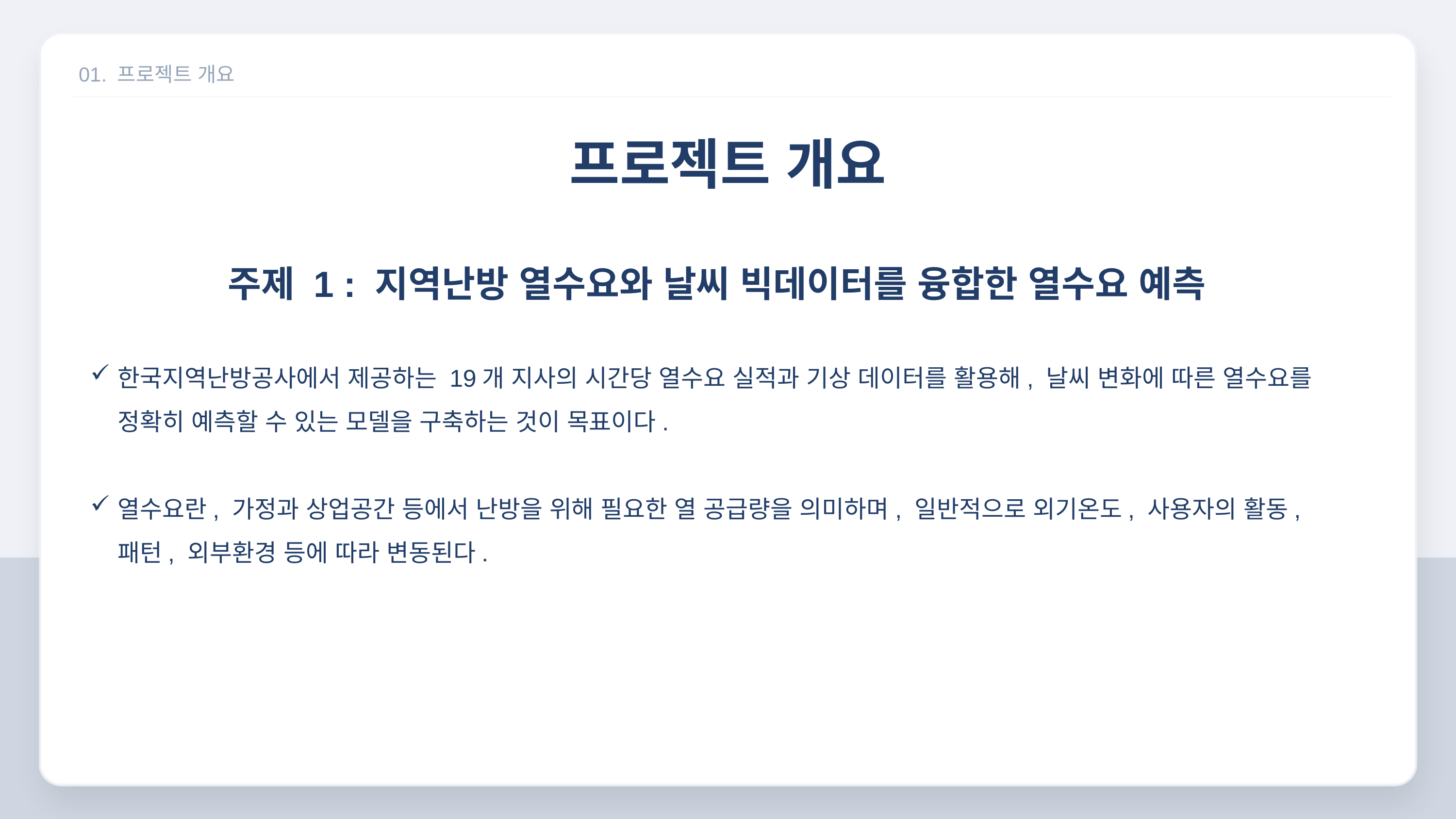

01. 프로젝트 개요
프로젝트 개요
주제 1 : 지역난방 열수요와 날씨 빅데이터를 융합한 열수요 예측

한국지역난방공사에서 제공하는 19개 지사의 시간당 열수요 실적과 기상 데이터를 활용해, 날씨 변화에 따른 열수요를 정확히 예측할 수 있는 모델을 구축하는 것이 목표이다.

열수요란, 가정과 상업공간 등에서 난방을 위해 필요한 열 공급량을 의미하며, 일반적으로 외기온도, 사용자의 활동, 패턴, 외부환경 등에 따라 변동된다.